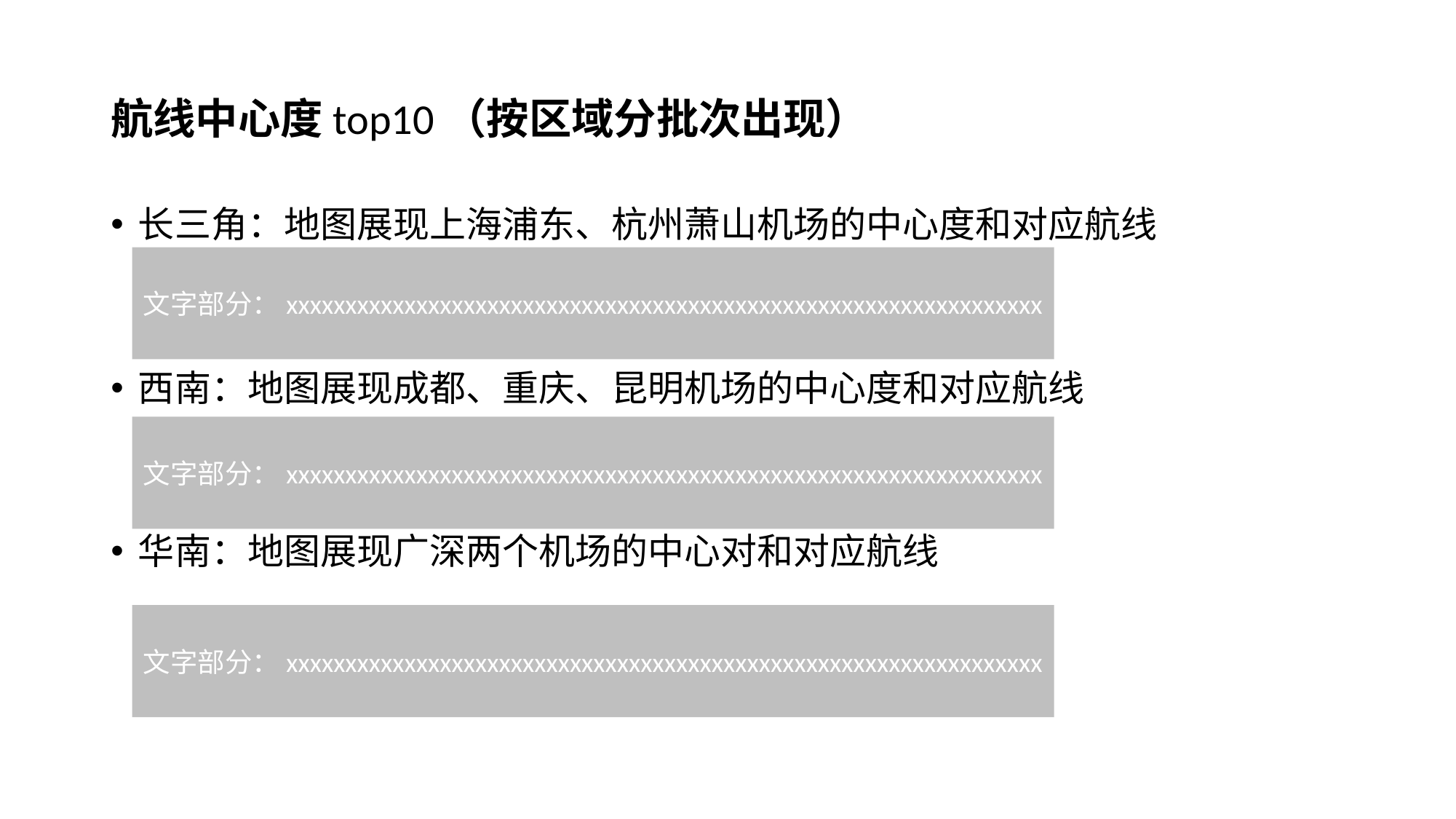

# 航线中心度top10（按区域分批次出现）
长三角：地图展现上海浦东、杭州萧山机场的中心度和对应航线

西南：地图展现成都、重庆、昆明机场的中心度和对应航线

华南：地图展现广深两个机场的中心对和对应航线

文字部分：xxxxxxxxxxxxxxxxxxxxxxxxxxxxxxxxxxxxxxxxxxxxxxxxxxxxxxxxxxxxxxxx
文字部分：xxxxxxxxxxxxxxxxxxxxxxxxxxxxxxxxxxxxxxxxxxxxxxxxxxxxxxxxxxxxxxxx
文字部分：xxxxxxxxxxxxxxxxxxxxxxxxxxxxxxxxxxxxxxxxxxxxxxxxxxxxxxxxxxxxxxxx